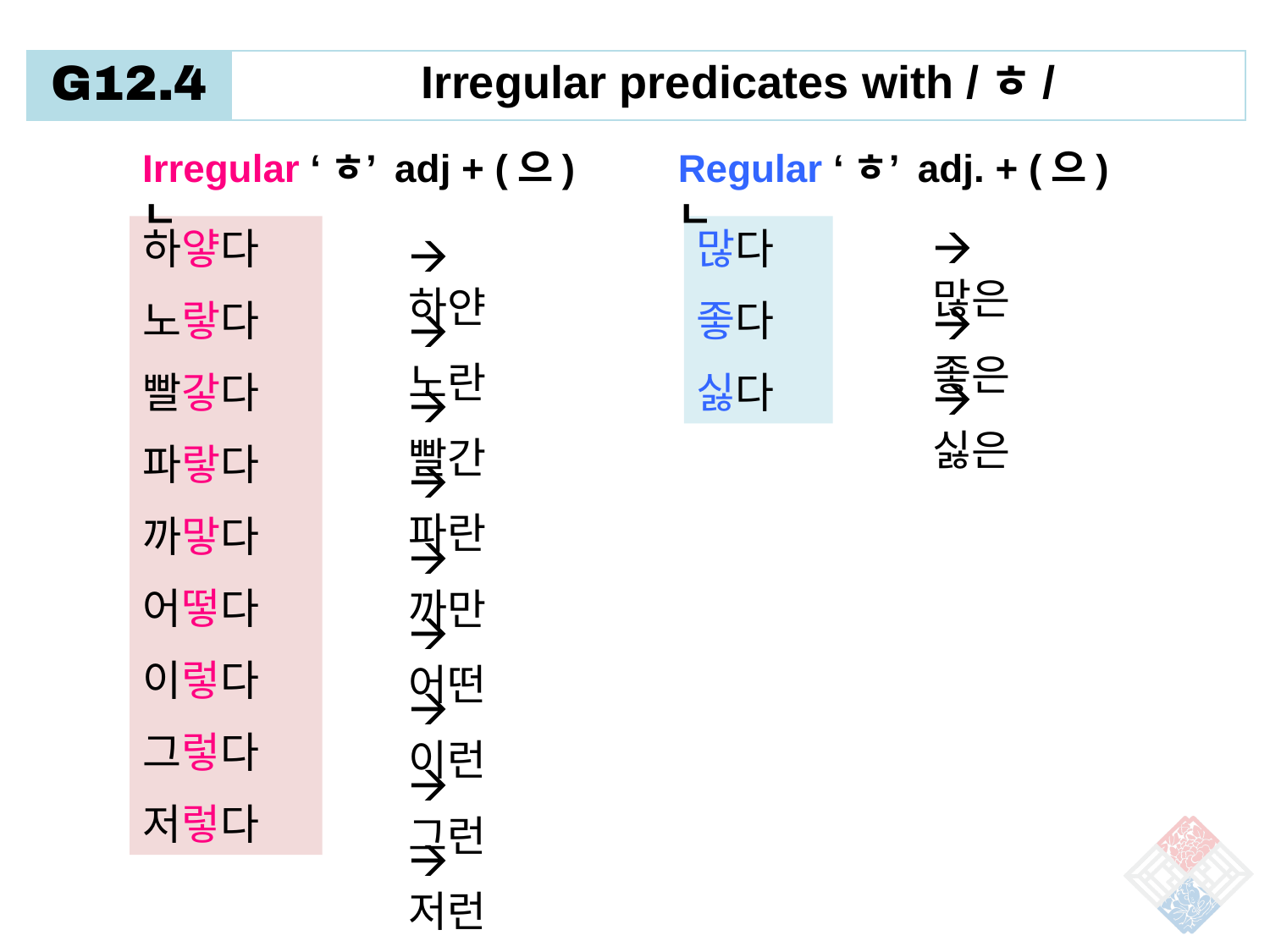

| G12.4 | Irregular predicates with /ㅎ/ |
| --- | --- |
Irregular ‘ㅎ’ adj + (으)ㄴ
Regular ‘ㅎ’ adj. + (으)ㄴ
🡪  많은
하얗다
노랗다
빨갛다
파랗다
까맣다
어떻다
이렇다
그렇다
저렇다
많다
좋다
싫다
🡪  하얀
🡪  좋은
🡪  노란
🡪  싫은
🡪  빨간
🡪  파란
🡪  까만
🡪  어떤
🡪  이런
🡪  그런
🡪  저런